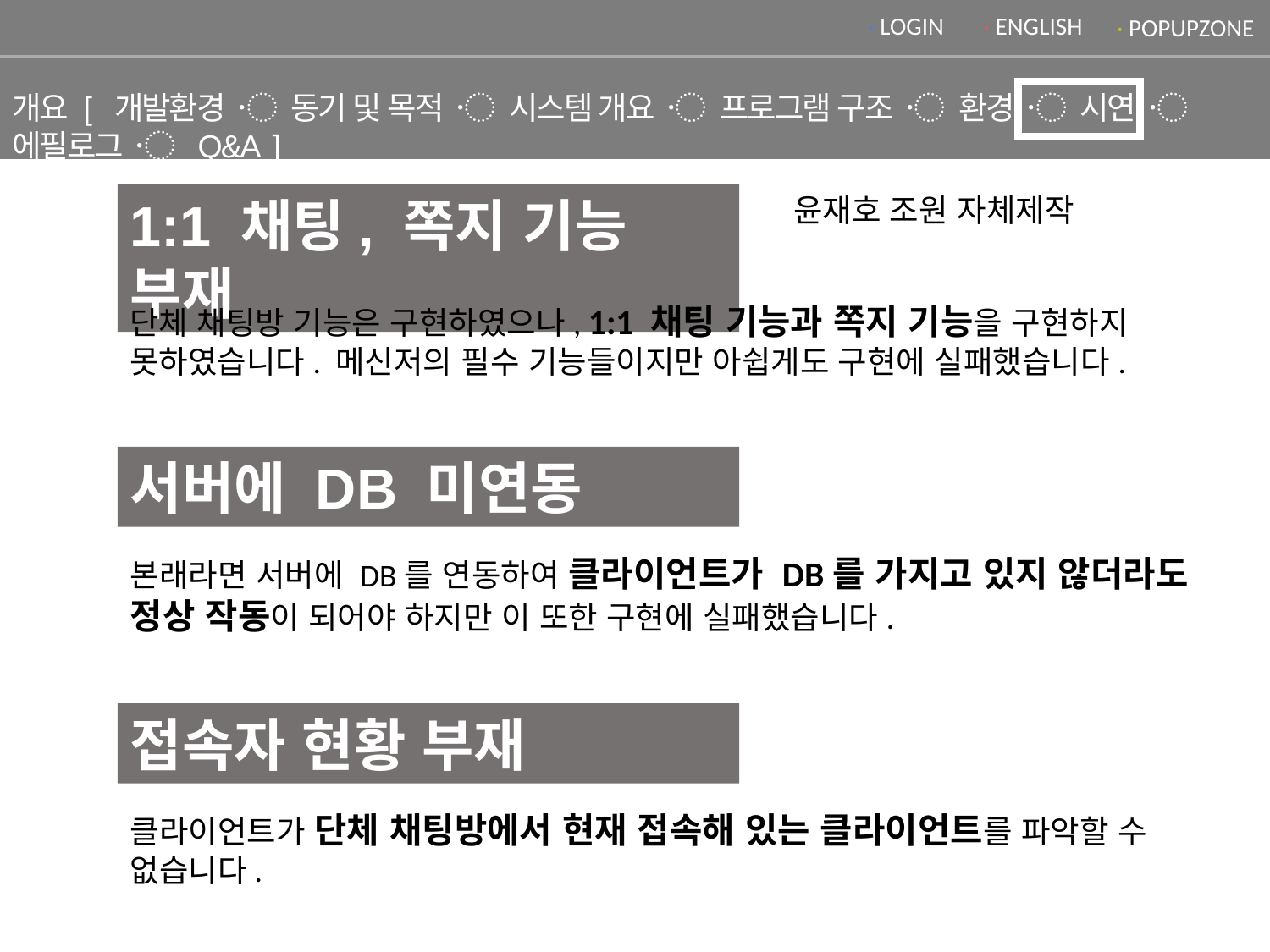

· LOGIN
· ENGLISH
· POPUPZONE
개요 [  개발환경  〮  동기 및 목적  〮  시스템 개요  〮  프로그램 구조  〮  환경  〮  시연  〮  에필로그  〮  Q&A  ]

1:1 채팅, 쪽지 기능 부재
윤재호 조원 자체제작
단체 채팅방 기능은 구현하였으나, 1:1 채팅 기능과 쪽지 기능을 구현하지 못하였습니다. 메신저의 필수 기능들이지만 아쉽게도 구현에 실패했습니다.
서버에 DB 미연동
본래라면 서버에 DB를 연동하여 클라이언트가 DB를 가지고 있지 않더라도 정상 작동이 되어야 하지만 이 또한 구현에 실패했습니다.
접속자 현황 부재
클라이언트가 단체 채팅방에서 현재 접속해 있는 클라이언트를 파악할 수 없습니다.